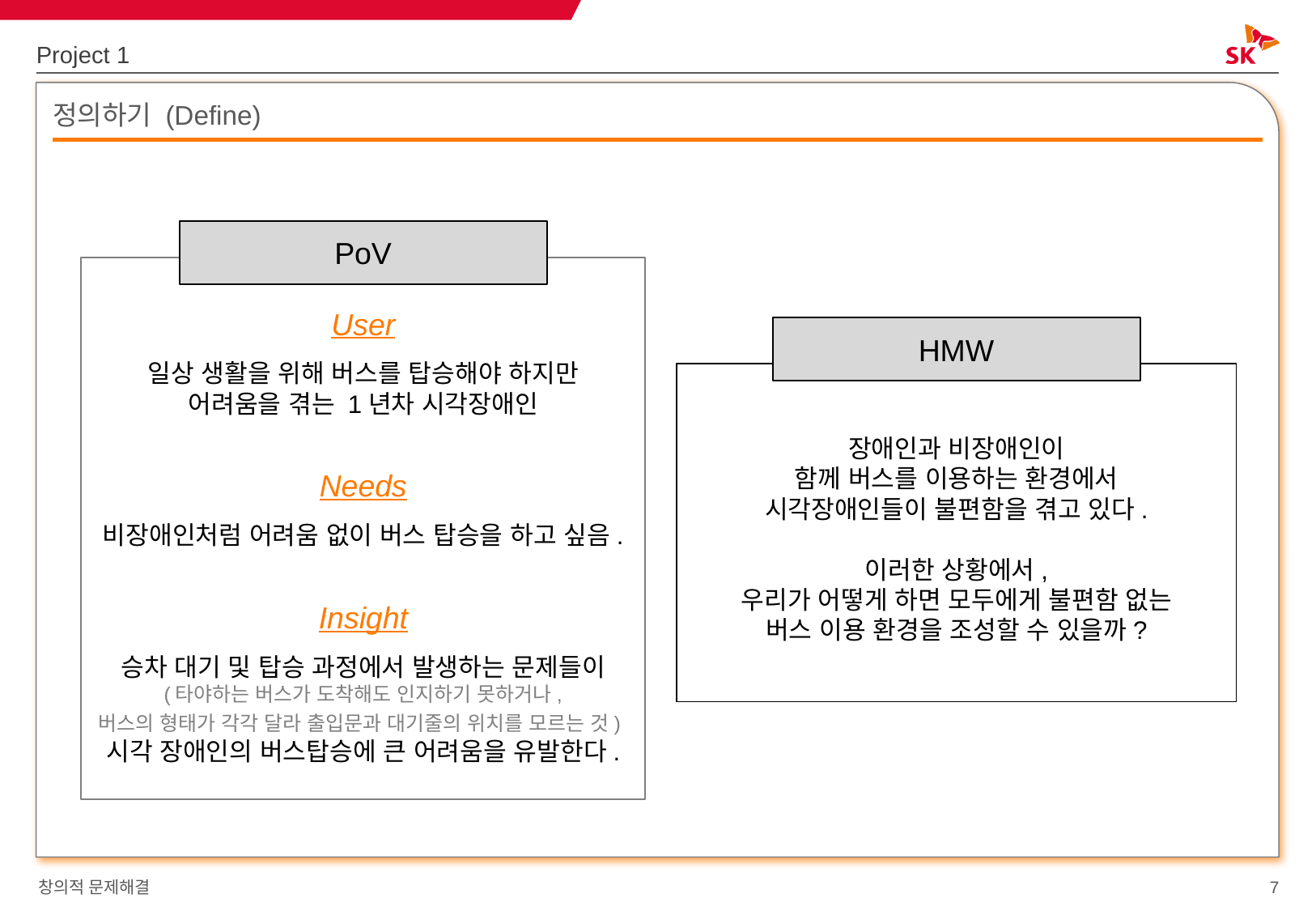

Project 1
# 정의하기 (Define)
PoV

User
일상 생활을 위해 버스를 탑승해야 하지만
어려움을 겪는 1년차 시각장애인

Needs
비장애인처럼 어려움 없이 버스 탑승을 하고 싶음.

Insight
승차 대기 및 탑승 과정에서 발생하는 문제들이
(타야하는 버스가 도착해도 인지하기 못하거나,
버스의 형태가 각각 달라 출입문과 대기줄의 위치를 모르는 것)
시각 장애인의 버스탑승에 큰 어려움을 유발한다.
HMW

장애인과 비장애인이
함께 버스를 이용하는 환경에서
시각장애인들이 불편함을 겪고 있다.

이러한 상황에서,
우리가 어떻게 하면 모두에게 불편함 없는
버스 이용 환경을 조성할 수 있을까?